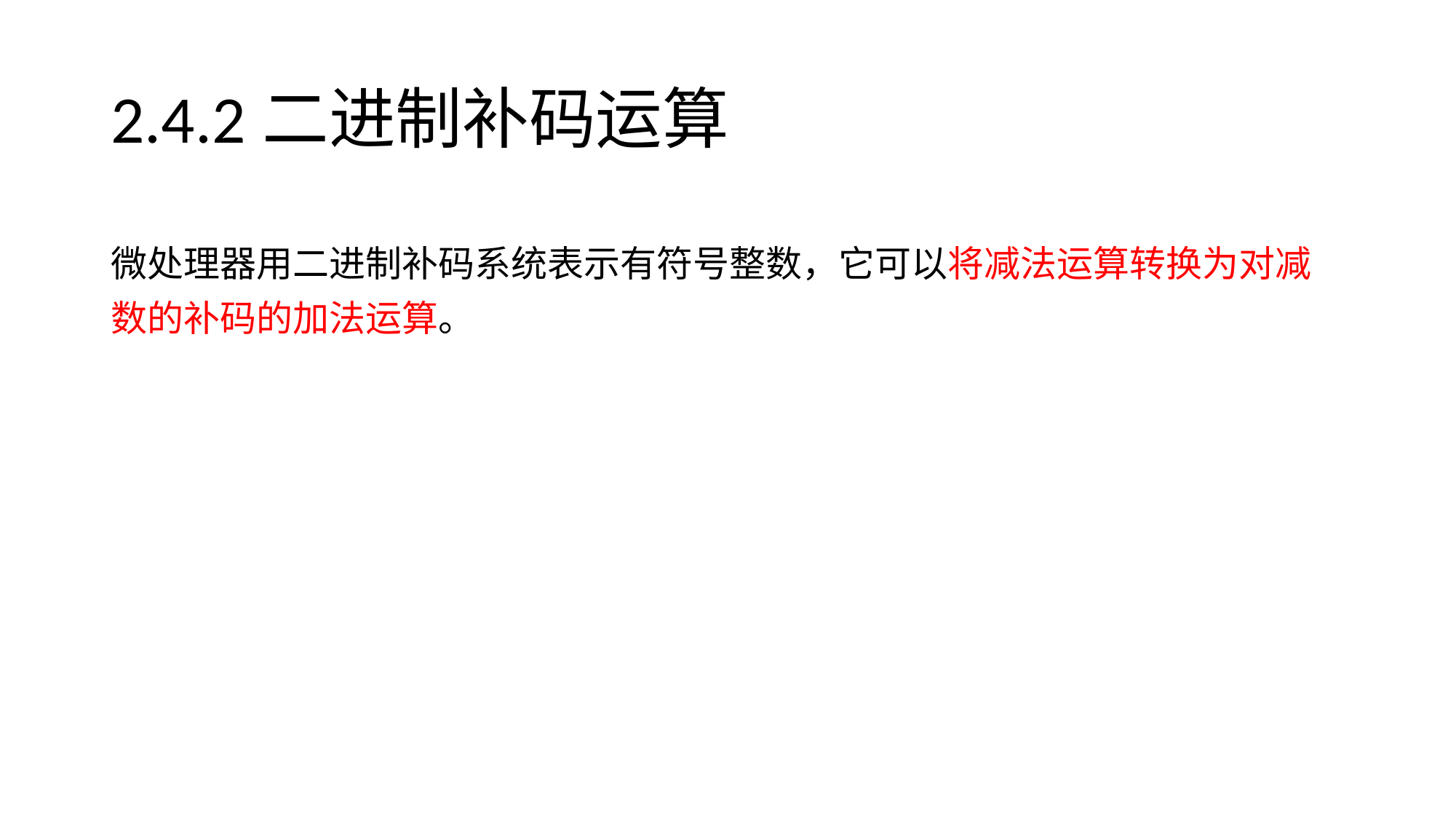

# 2.4.2二进制补码运算

微处理器用二进制补码系统表示有符号整数，它可以将减法运算转换为对减
数的补码的加法运算。